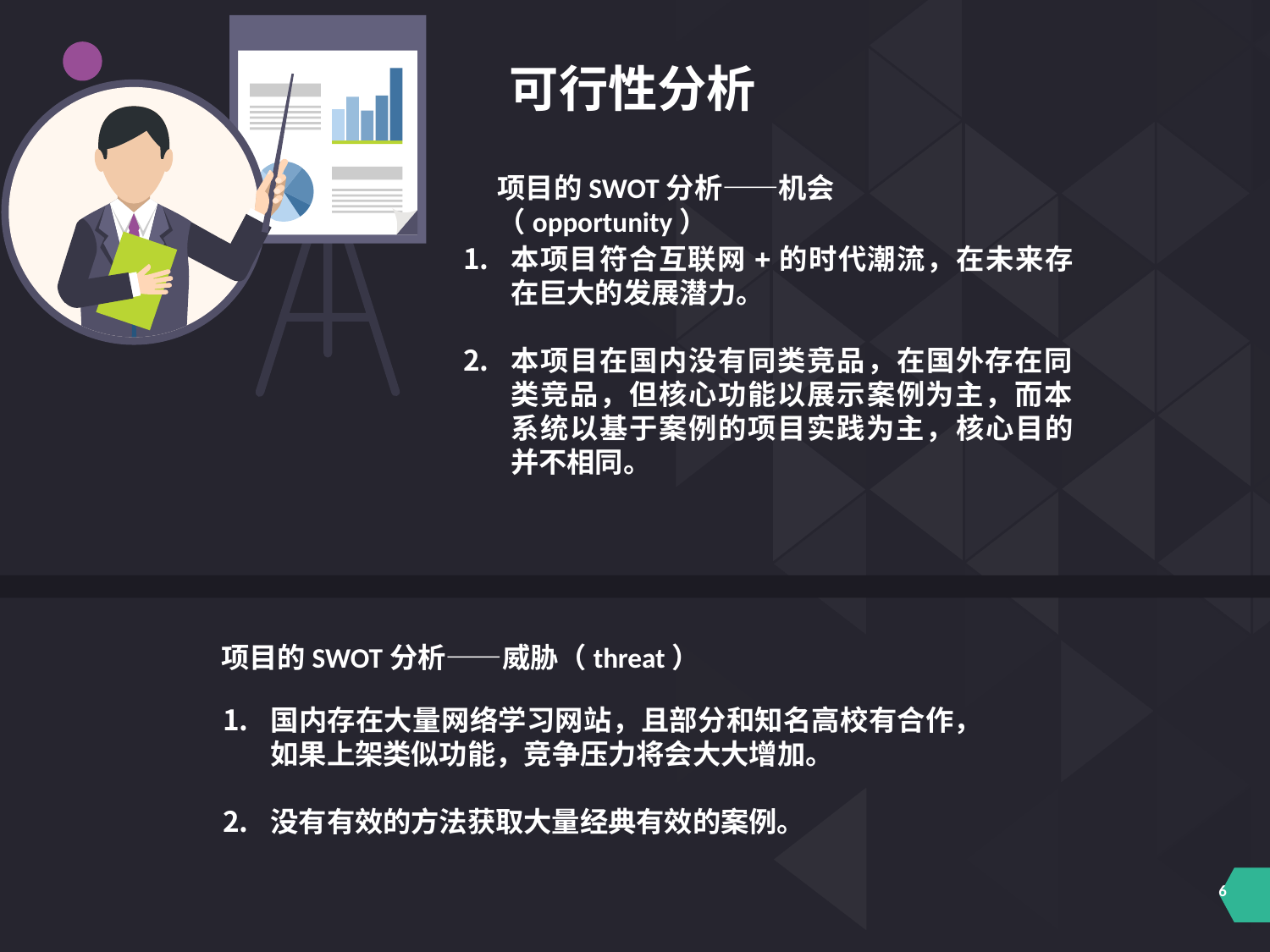

可行性分析

项目的SWOT分析——机会（opportunity）
本项目符合互联网+的时代潮流，在未来存在巨大的发展潜力。

本项目在国内没有同类竞品，在国外存在同类竞品，但核心功能以展示案例为主，而本系统以基于案例的项目实践为主，核心目的并不相同。

项目的SWOT分析——威胁（threat）
国内存在大量网络学习网站，且部分和知名高校有合作，如果上架类似功能，竞争压力将会大大增加。

没有有效的方法获取大量经典有效的案例。